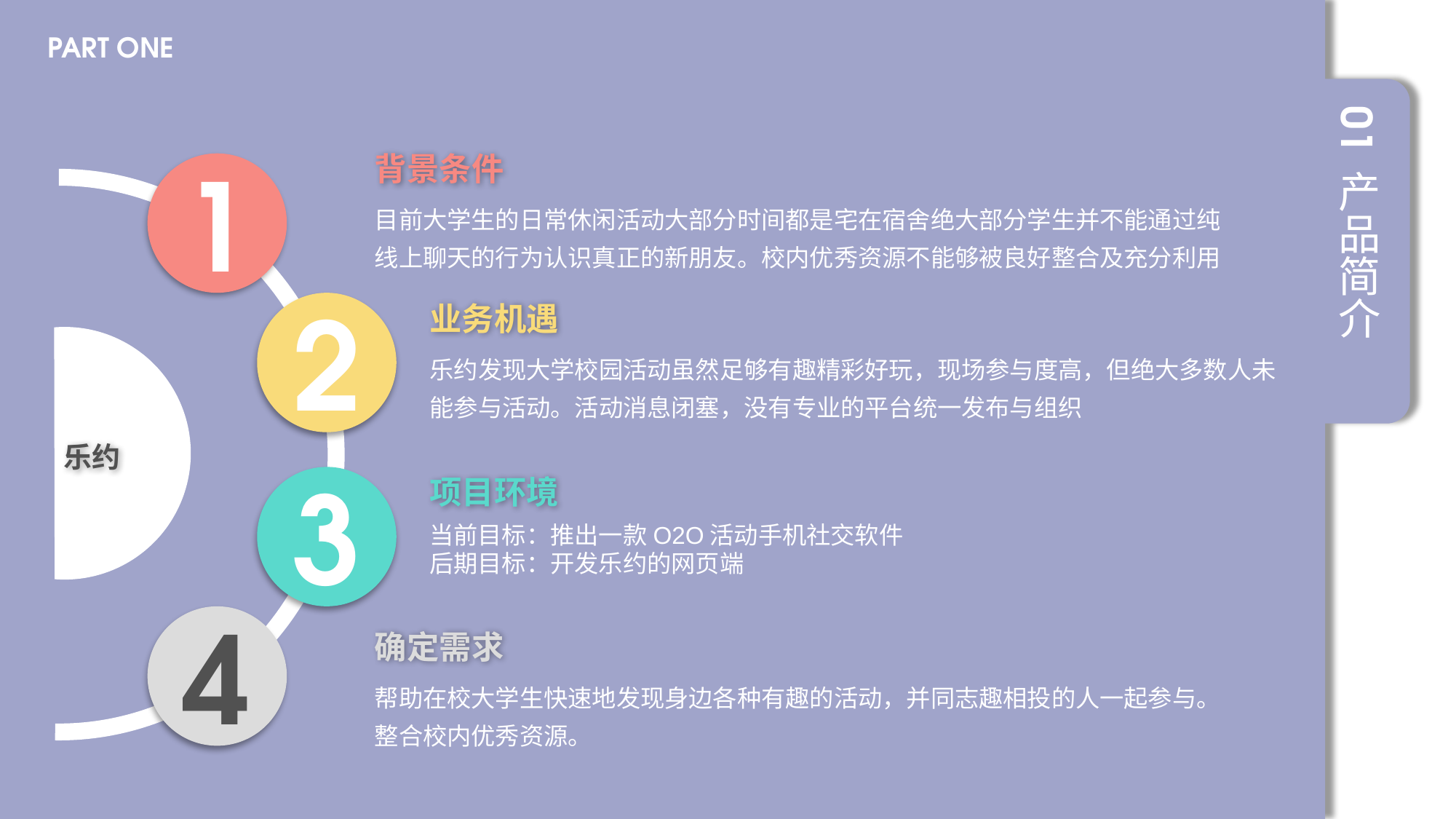

PART ONE
01
背景条件
1
产品简介

目前大学生的日常休闲活动大部分时间都是宅在宿舍绝大部分学生并不能通过纯线上聊天的行为认识真正的新朋友。校内优秀资源不能够被良好整合及充分利用
业务机遇
2

乐约发现大学校园活动虽然足够有趣精彩好玩，现场参与度高，但绝大多数人未能参与活动。活动消息闭塞，没有专业的平台统一发布与组织

乐约
项目环境
3
当前目标：推出一款O2O活动手机社交软件
后期目标：开发乐约的网页端

4
确定需求
帮助在校大学生快速地发现身边各种有趣的活动，并同志趣相投的人一起参与。整合校内优秀资源。